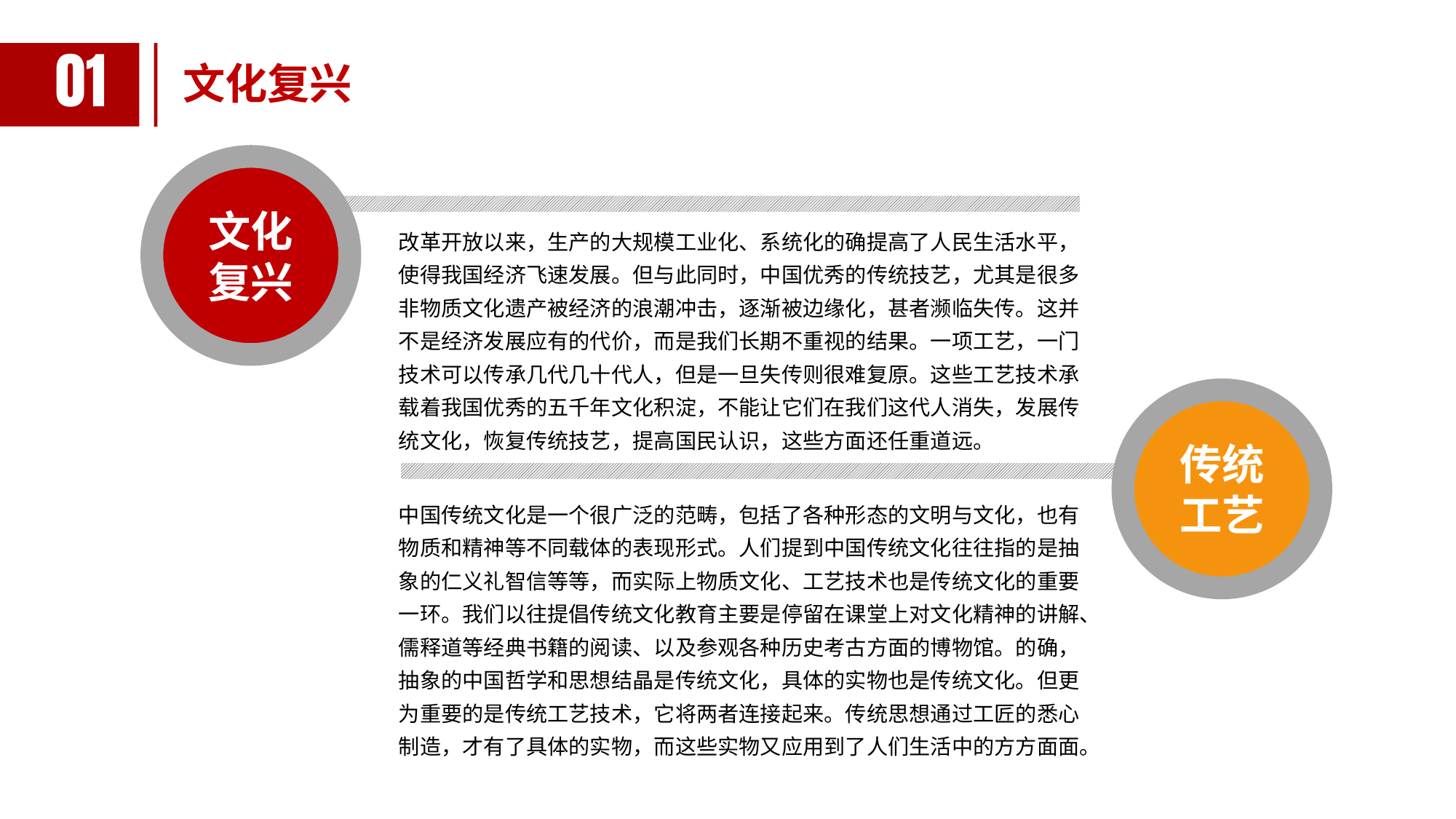

01

文化复兴
文化复兴

改革开放以来，生产的大规模工业化、系统化的确提高了人民生活水平，使得我国经济飞速发展。但与此同时，中国优秀的传统技艺，尤其是很多非物质文化遗产被经济的浪潮冲击，逐渐被边缘化，甚者濒临失传。这并不是经济发展应有的代价，而是我们长期不重视的结果。一项工艺，一门技术可以传承几代几十代人，但是一旦失传则很难复原。这些工艺技术承载着我国优秀的五千年文化积淀，不能让它们在我们这代人消失，发展传统文化，恢复传统技艺，提高国民认识，这些方面还任重道远。
传统工艺

中国传统文化是一个很广泛的范畴，包括了各种形态的文明与文化，也有物质和精神等不同载体的表现形式。人们提到中国传统文化往往指的是抽象的仁义礼智信等等，而实际上物质文化、工艺技术也是传统文化的重要一环。我们以往提倡传统文化教育主要是停留在课堂上对文化精神的讲解、儒释道等经典书籍的阅读、以及参观各种历史考古方面的博物馆。的确，抽象的中国哲学和思想结晶是传统文化，具体的实物也是传统文化。但更为重要的是传统工艺技术，它将两者连接起来。传统思想通过工匠的悉心制造，才有了具体的实物，而这些实物又应用到了人们生活中的方方面面。